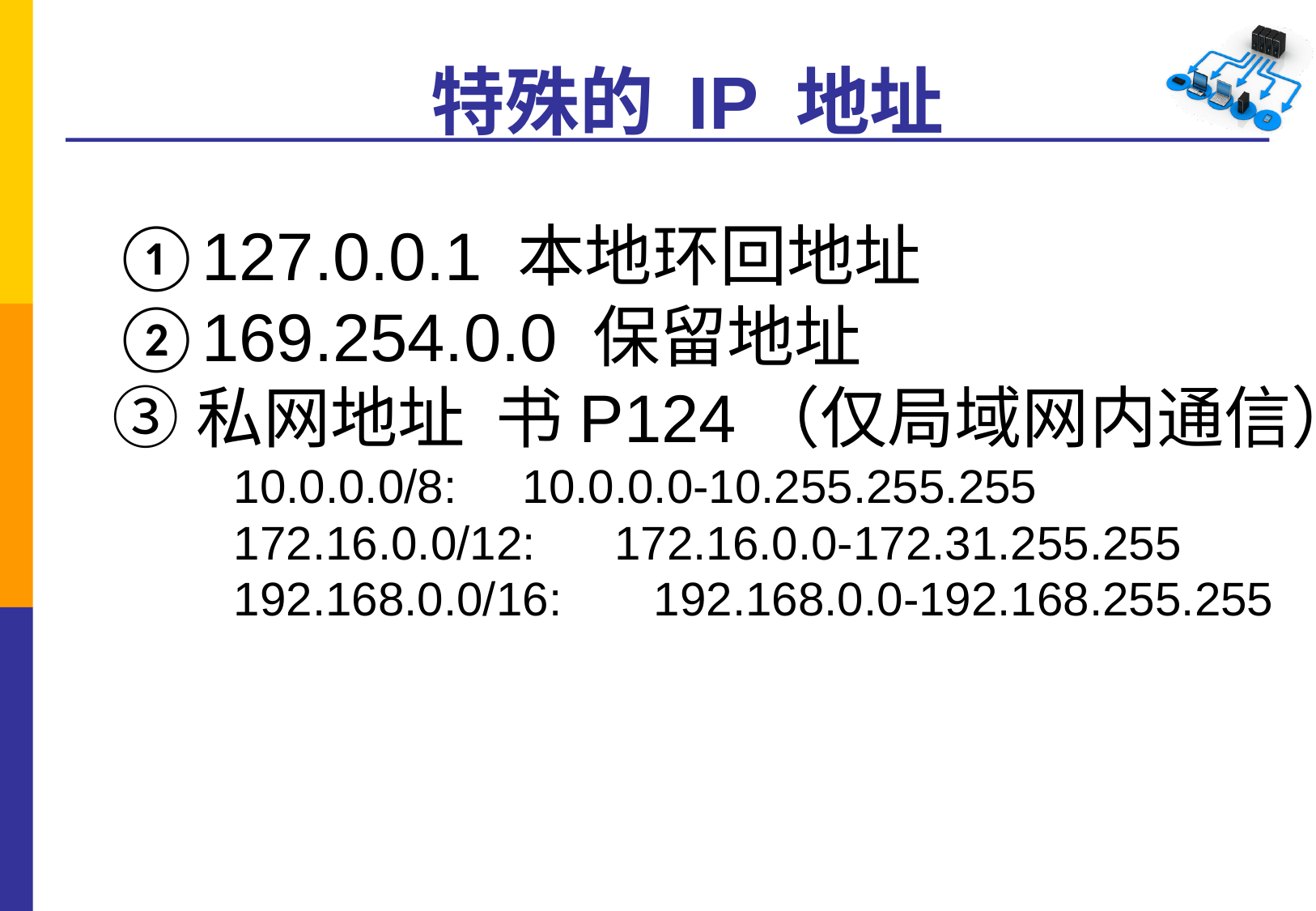

特殊的 IP 地址
①127.0.0.1 本地环回地址
②169.254.0.0 保留地址
③私网地址  书P124（仅局域网内通信）
10.0.0.0/8:     10.0.0.0-10.255.255.255
172.16.0.0/12:      172.16.0.0-172.31.255.255
192.168.0.0/16:       192.168.0.0-192.168.255.255